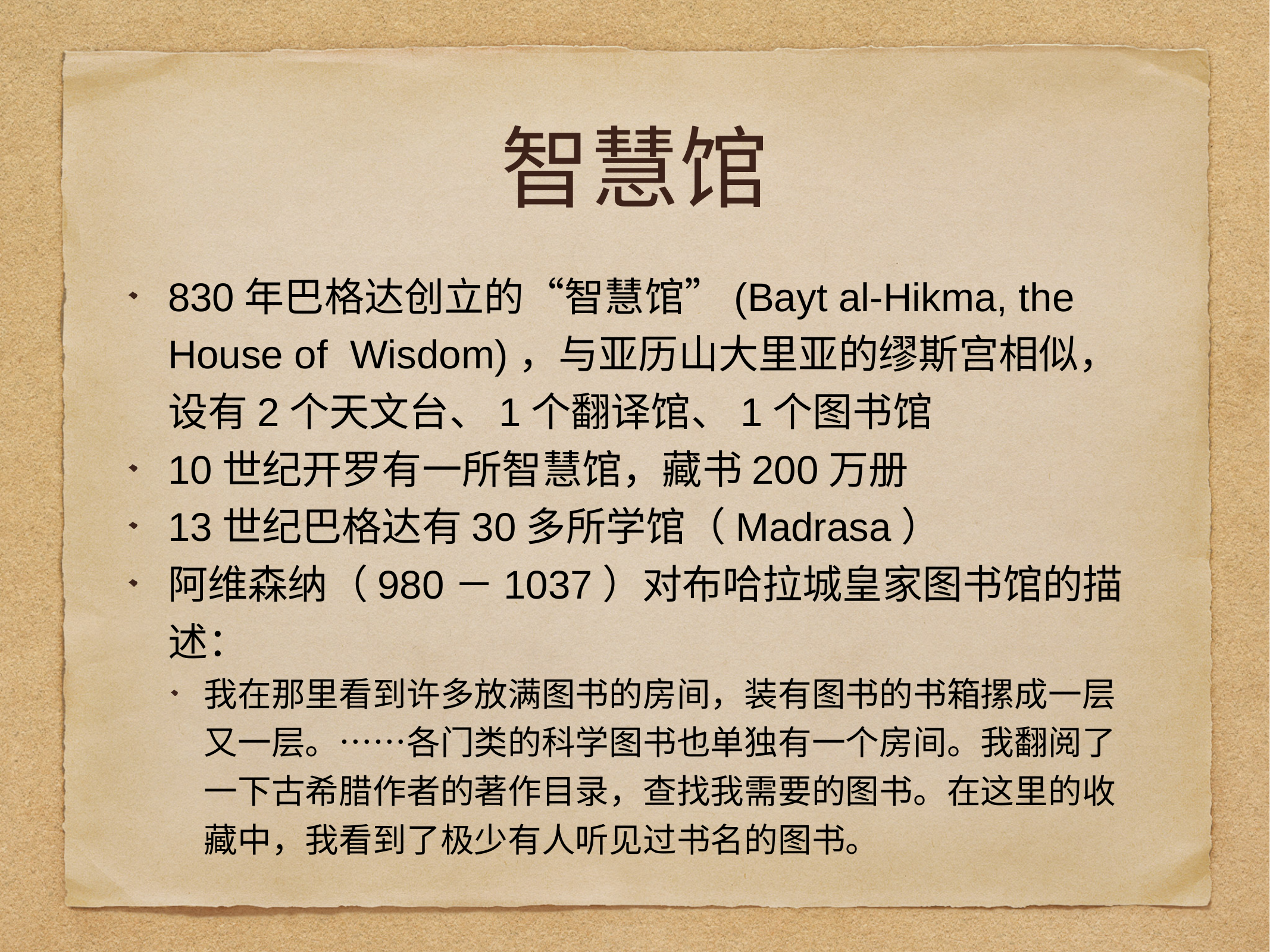

# 智慧馆
830年巴格达创立的“智慧馆”(Bayt al-Hikma, the House of  Wisdom)，与亚历山大里亚的缪斯宫相似，设有2个天文台、1个翻译馆、1个图书馆
10世纪开罗有一所智慧馆，藏书200万册
13世纪巴格达有30多所学馆（Madrasa）
阿维森纳（980－1037）对布哈拉城皇家图书馆的描述：
我在那里看到许多放满图书的房间，装有图书的书箱摞成一层又一层。……各门类的科学图书也单独有一个房间。我翻阅了一下古希腊作者的著作目录，查找我需要的图书。在这里的收藏中，我看到了极少有人听见过书名的图书。